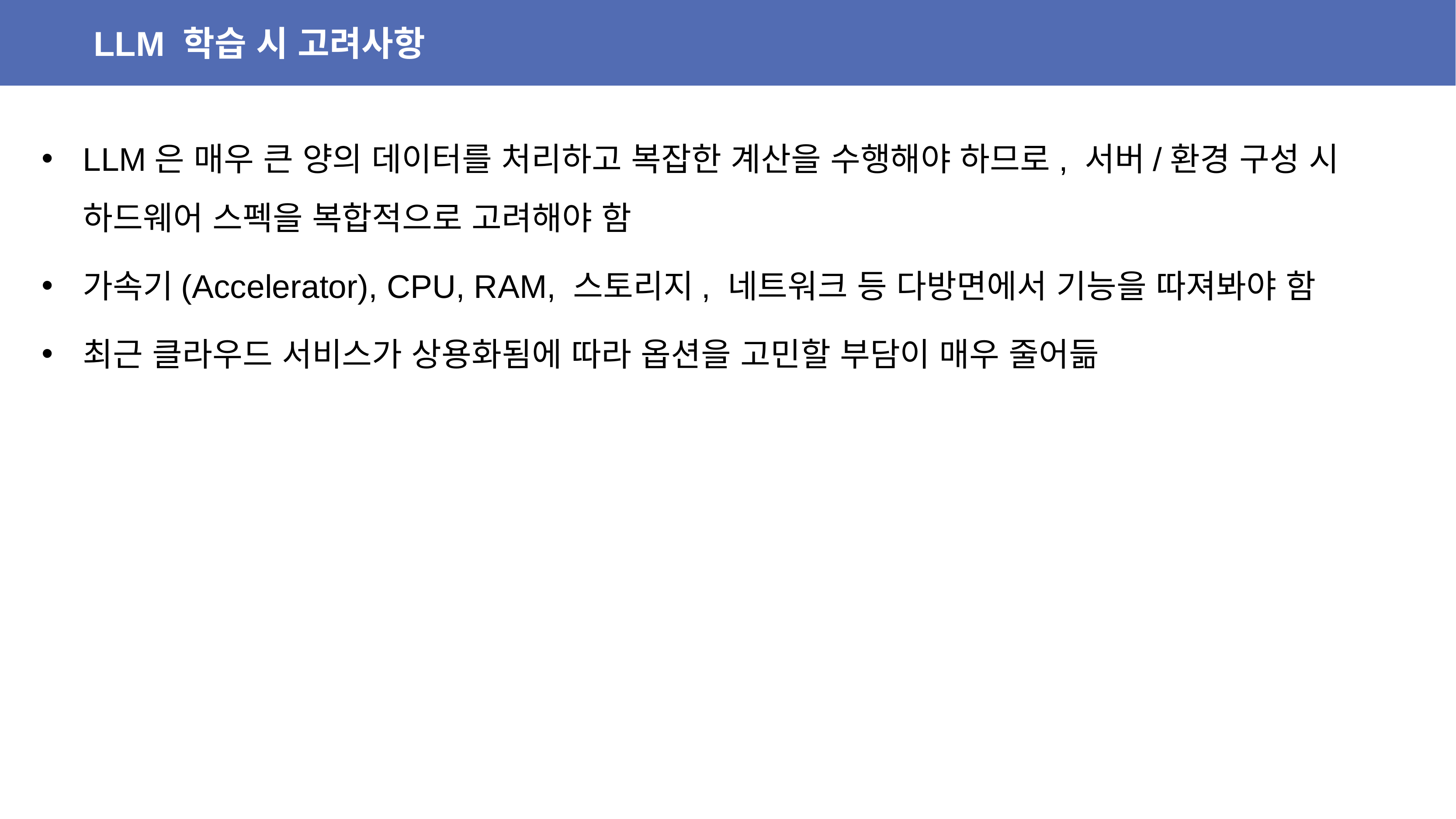

LLM 학습 시 고려사항

LLM은 매우 큰 양의 데이터를 처리하고 복잡한 계산을 수행해야 하므로, 서버/환경 구성 시 하드웨어 스펙을 복합적으로 고려해야 함
가속기(Accelerator), CPU, RAM, 스토리지, 네트워크 등 다방면에서 기능을 따져봐야 함
최근 클라우드 서비스가 상용화됨에 따라 옵션을 고민할 부담이 매우 줄어듦